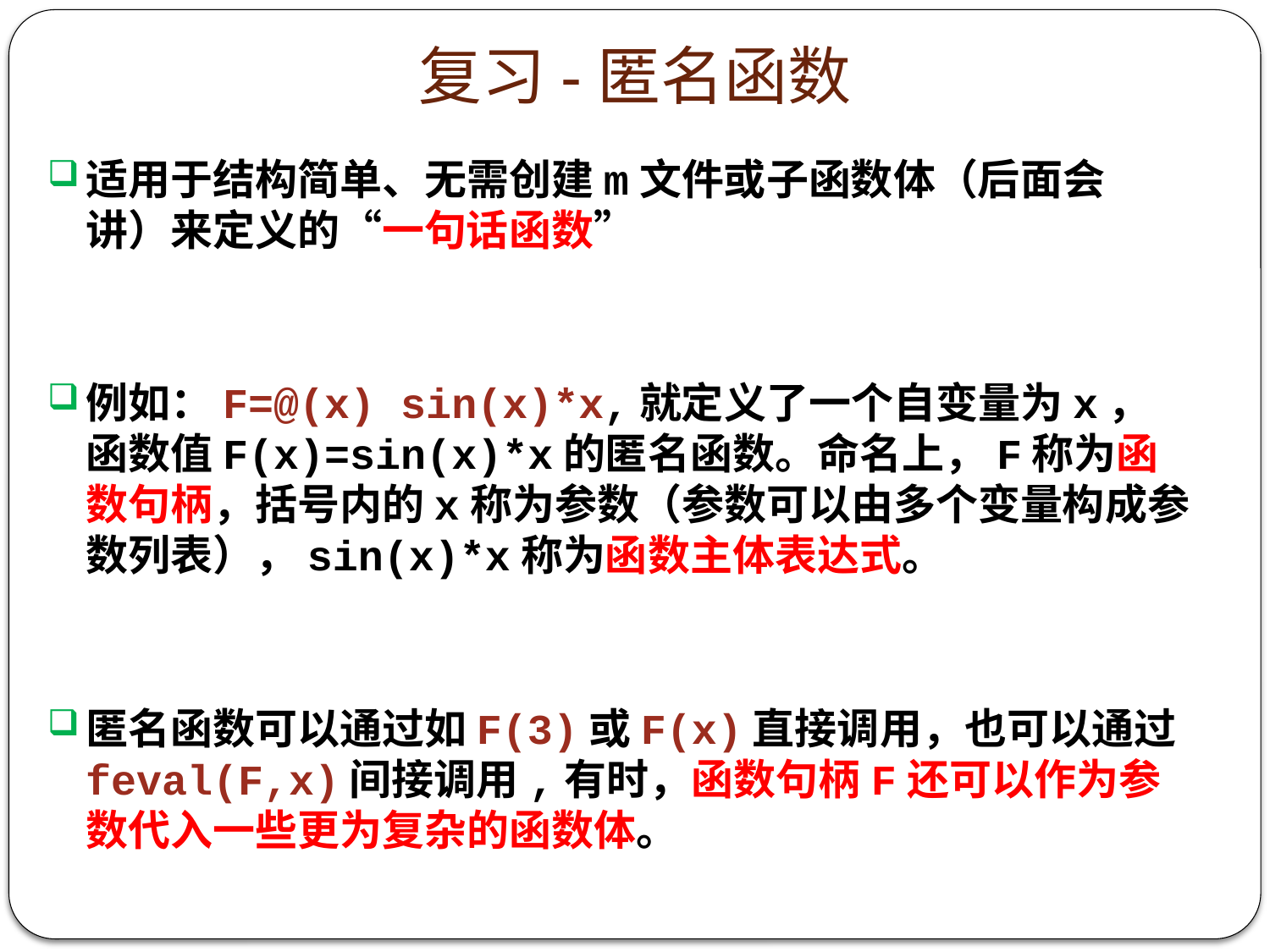

# 复习-匿名函数
适用于结构简单、无需创建m文件或子函数体（后面会讲）来定义的“一句话函数”
例如：F=@(x) sin(x)*x,就定义了一个自变量为x，函数值F(x)=sin(x)*x的匿名函数。命名上，F称为函数句柄，括号内的x称为参数（参数可以由多个变量构成参数列表），sin(x)*x称为函数主体表达式。
匿名函数可以通过如F(3)或F(x)直接调用，也可以通过feval(F,x)间接调用,有时，函数句柄F还可以作为参数代入一些更为复杂的函数体。